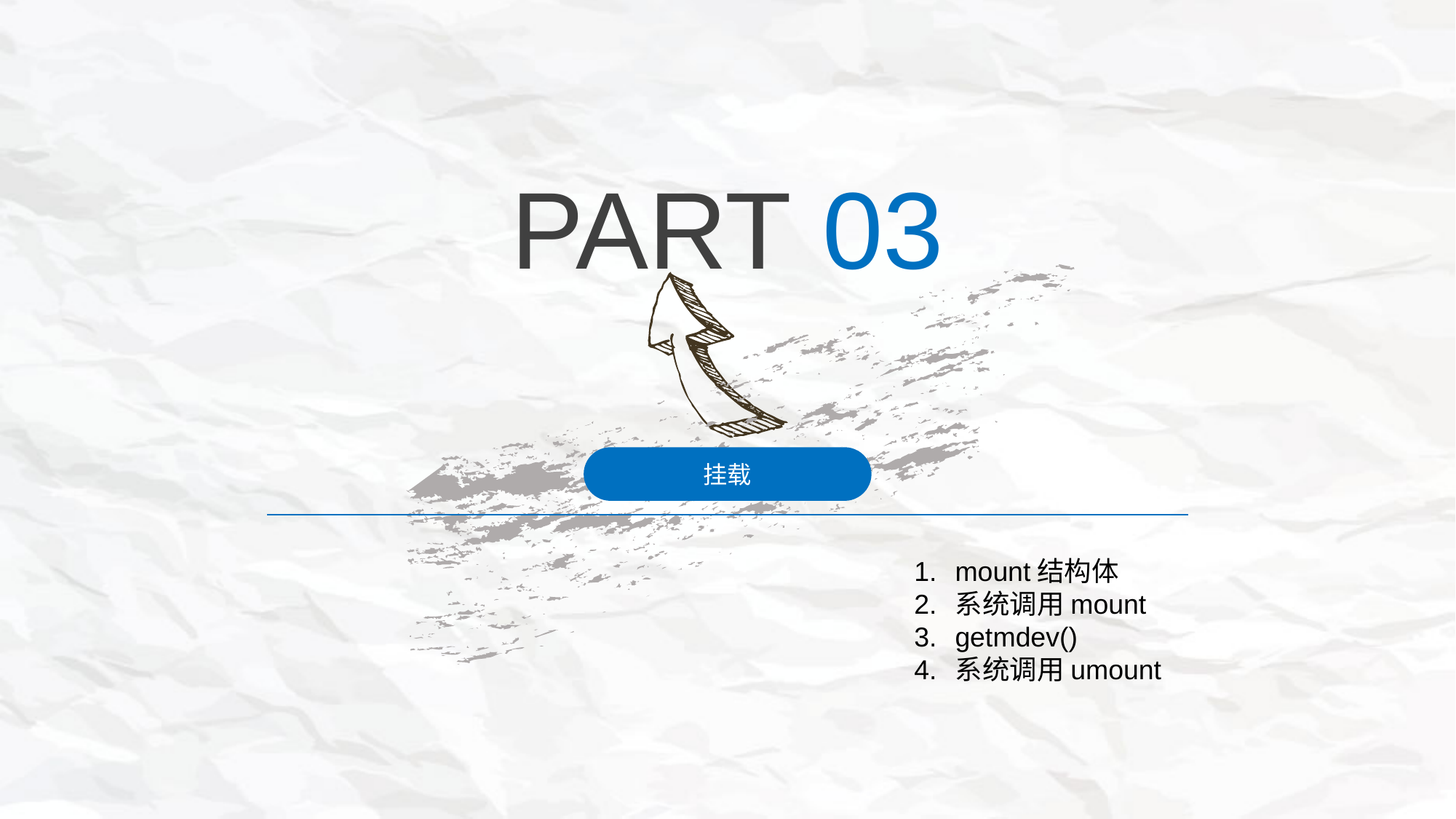

PART 03

挂载
mount结构体
系统调用mount
getmdev()
系统调用umount